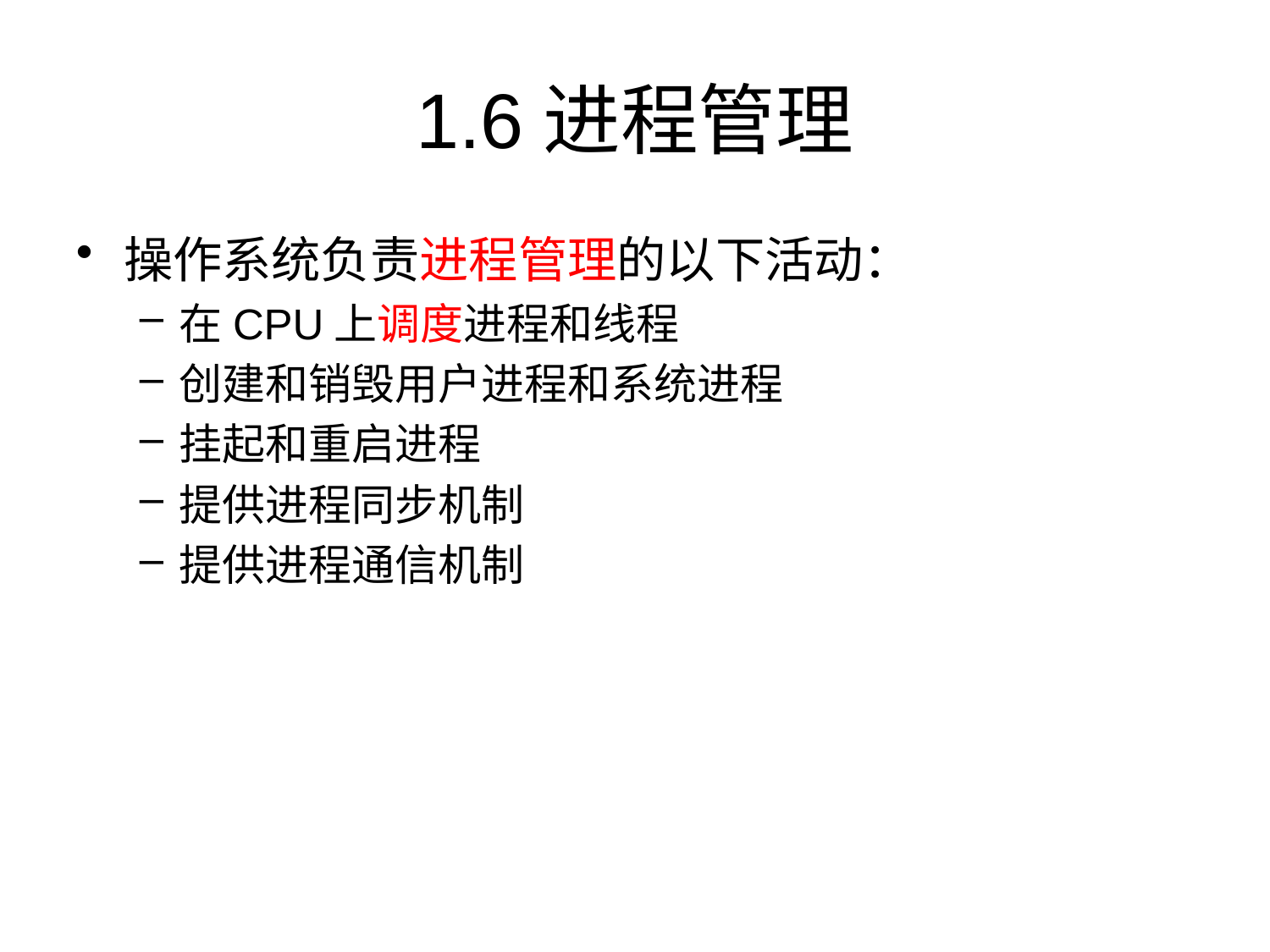

# 1.6	进程管理
操作系统负责进程管理的以下活动：
在CPU上调度进程和线程
创建和销毁用户进程和系统进程
挂起和重启进程
提供进程同步机制
提供进程通信机制